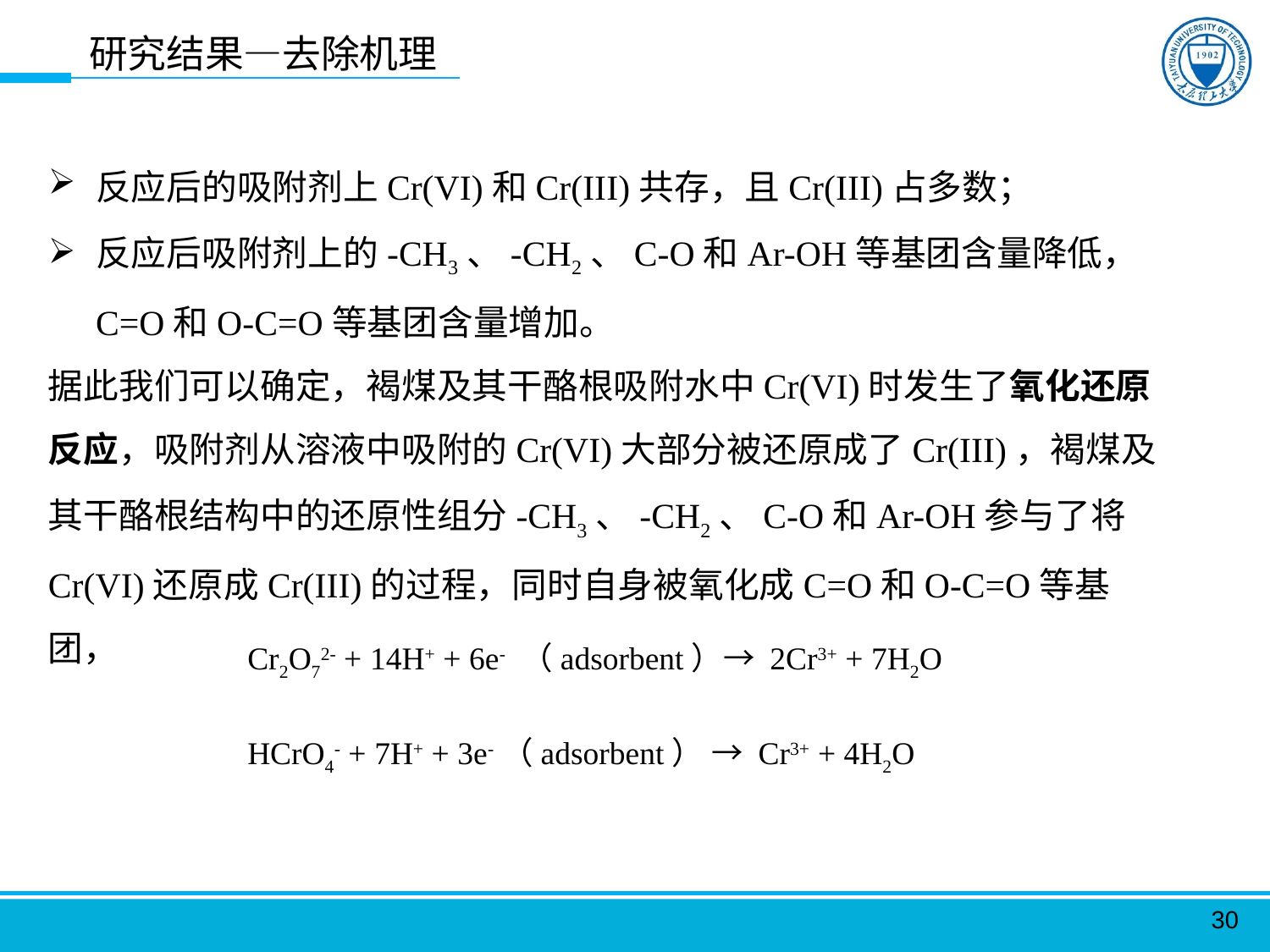

研究结果—去除机理

反应后的吸附剂上Cr(VI)和Cr(III)共存，且Cr(III)占多数；
反应后吸附剂上的-CH3、-CH2、C-O和Ar-OH等基团含量降低，C=O和O-C=O等基团含量增加。
据此我们可以确定，褐煤及其干酪根吸附水中Cr(VI)时发生了氧化还原反应，吸附剂从溶液中吸附的Cr(VI)大部分被还原成了Cr(III)，褐煤及其干酪根结构中的还原性组分-CH3、-CH2、C-O和Ar-OH参与了将Cr(VI)还原成Cr(III)的过程，同时自身被氧化成C=O和O-C=O等基团，
Cr2O72- + 14H+ + 6e- （adsorbent）→ 2Cr3+ + 7H2O
HCrO4- + 7H+ + 3e-（adsorbent） → Cr3+ + 4H2O
30